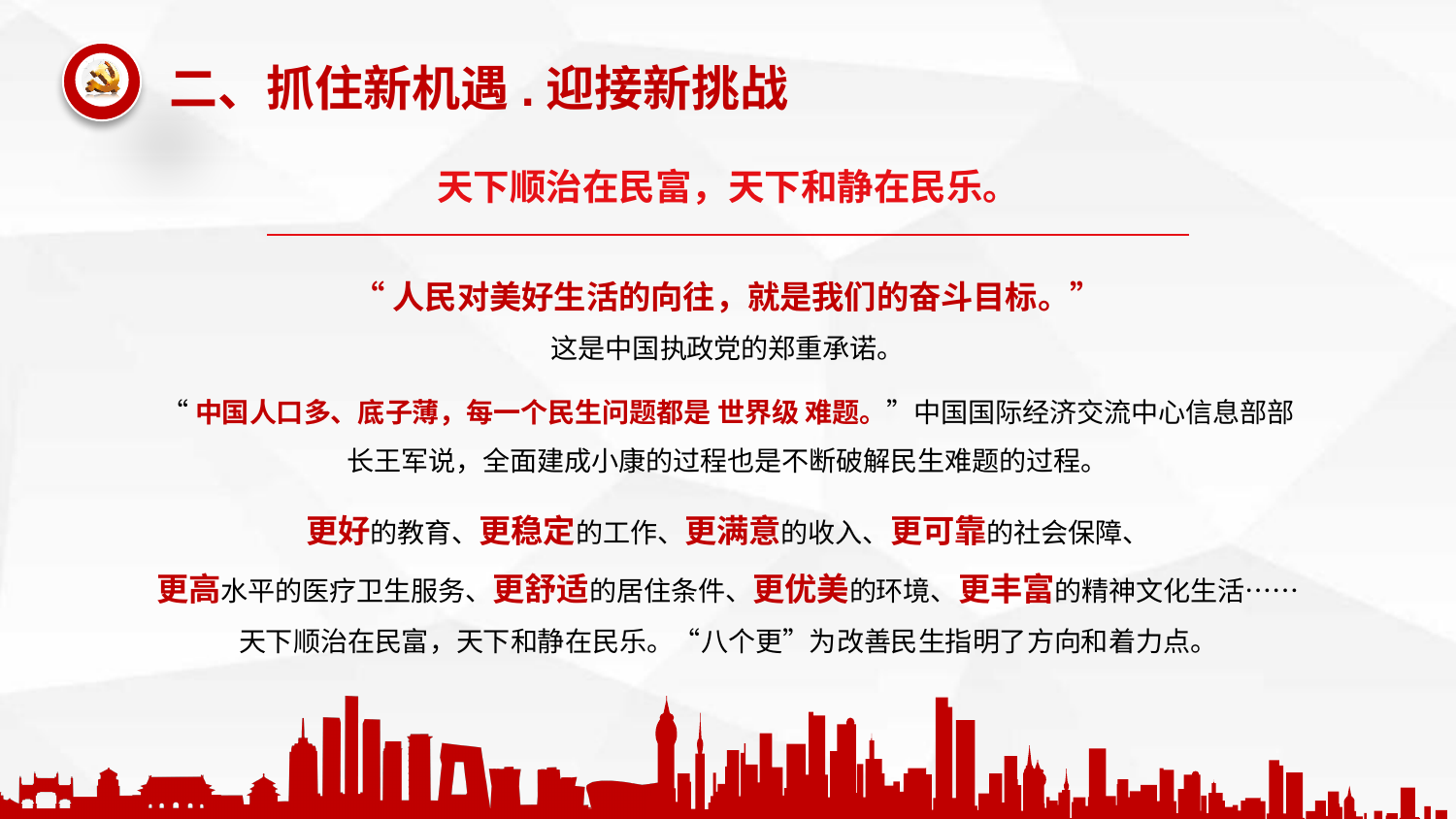

天下顺治在民富，天下和静在民乐。
“人民对美好生活的向往，就是我们的奋斗目标。”
这是中国执政党的郑重承诺。

“中国人口多、底子薄，每一个民生问题都是 世界级 难题。”中国国际经济交流中心信息部部长王军说，全面建成小康的过程也是不断破解民生难题的过程。

更好的教育、更稳定的工作、更满意的收入、更可靠的社会保障、
更高水平的医疗卫生服务、更舒适的居住条件、更优美的环境、更丰富的精神文化生活……
天下顺治在民富，天下和静在民乐。“八个更”为改善民生指明了方向和着力点。